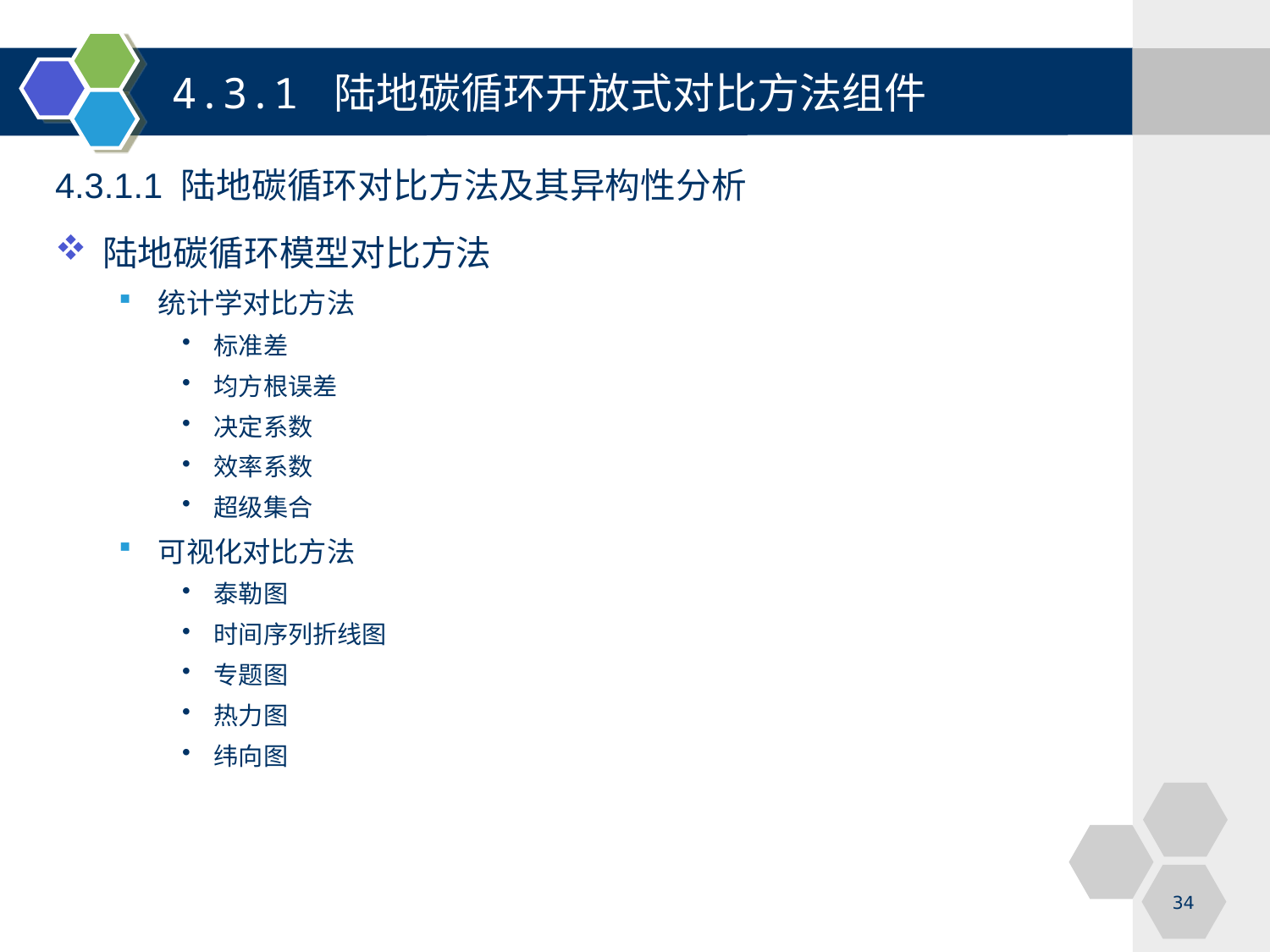

4.3.1 陆地碳循环开放式对比方法组件
4.3.1.1 陆地碳循环对比方法及其异构性分析
陆地碳循环模型对比方法
统计学对比方法
标准差
均方根误差
决定系数
效率系数
超级集合
可视化对比方法
泰勒图
时间序列折线图
专题图
热力图
纬向图
34